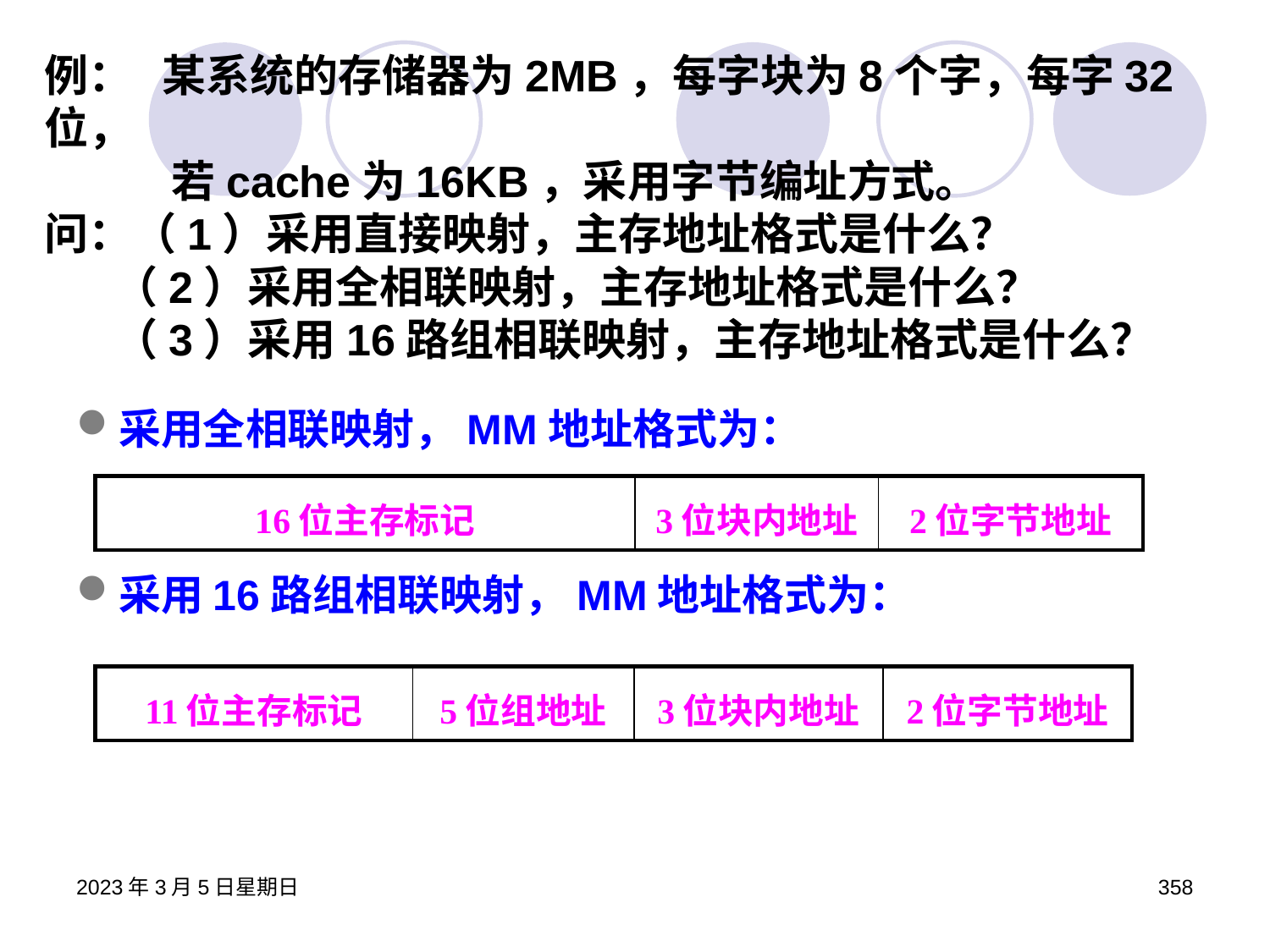

# 例：   某系统的存储器为2MB，每字块为8个字，每字32位， 若cache为16KB，采用字节编址方式。 问：（1）采用直接映射，主存地址格式是什么？ （2）采用全相联映射，主存地址格式是什么？ （3）采用16路组相联映射，主存地址格式是什么？
采用全相联映射，MM地址格式为：

采用16路组相联映射，MM地址格式为：

| 16位主存标记 | 3位块内地址 | 2位字节地址 |
| --- | --- | --- |
| 11位主存标记 | 5位组地址 | 3位块内地址 | 2位字节地址 |
| --- | --- | --- | --- |
2023年3月5日星期日
358